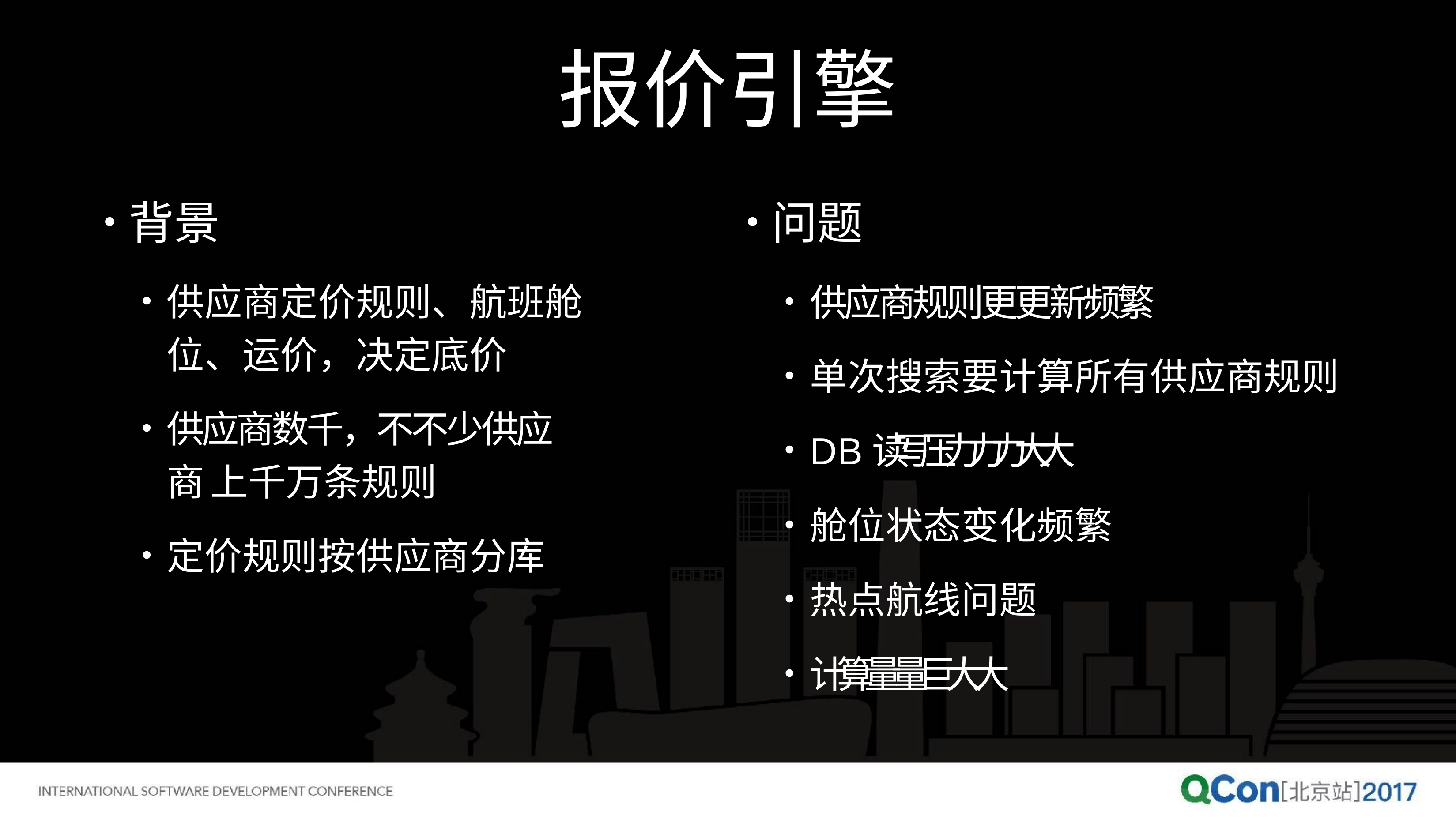

# 报价引擎
背景
问题
供应商定价规则、航班舱 位、运价，决定底价
供应商数千，不不少供应商 上千万条规则
定价规则按供应商分库
供应商规则更更新频繁
单次搜索要计算所有供应商规则
DB读写压⼒力力⼤大
舱位状态变化频繁
热点航线问题
计算量量巨⼤大